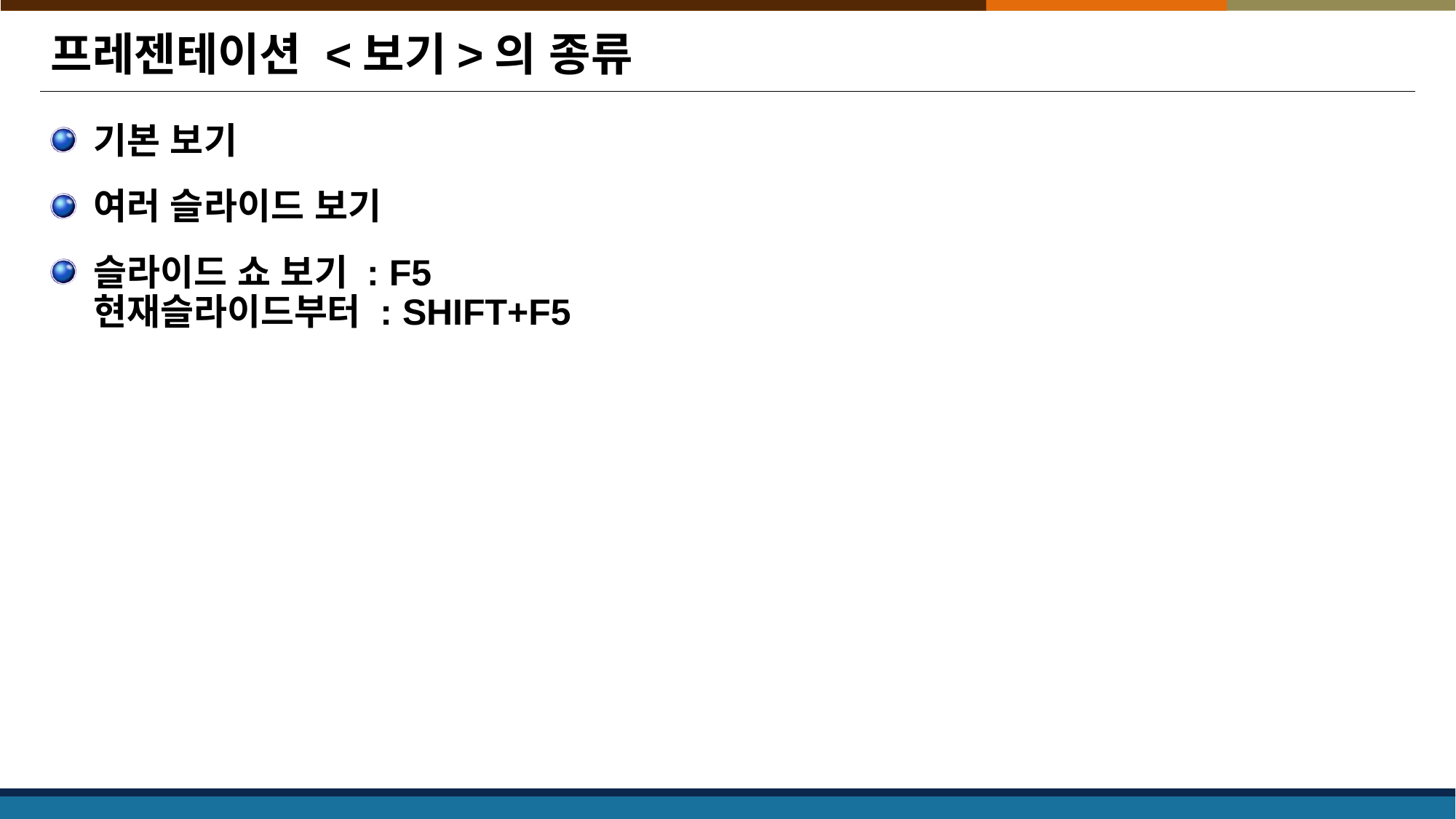

# 프레젠테이션 <보기>의 종류
기본 보기
여러 슬라이드 보기
슬라이드 쇼 보기 : F5
현재슬라이드부터 : SHIFT+F5